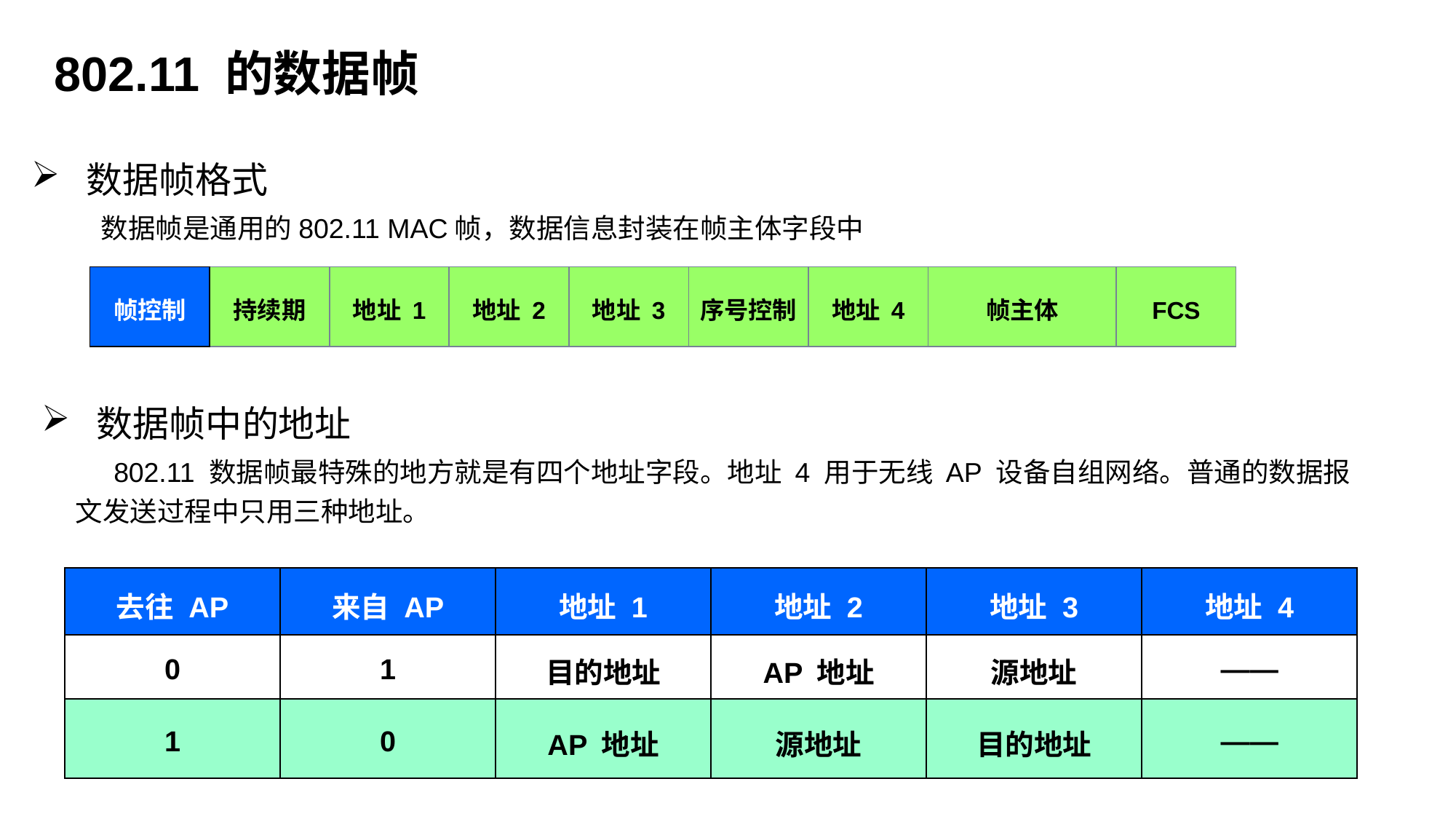

802.11 的数据帧
数据帧格式
     数据帧是通用的802.11 MAC帧，数据信息封装在帧主体字段中
帧控制
持续期
地址 1
地址 2
地址 3
序号控制
地址 4
帧主体
FCS

数据帧中的地址
     802.11 数据帧最特殊的地方就是有四个地址字段。地址 4 用于无线 AP 设备自组网络。普通的数据报文发送过程中只用三种地址。
| 去往 AP | 来自 AP | 地址 1 | 地址 2 | 地址 3 | 地址 4 |
| --- | --- | --- | --- | --- | --- |
| 0 | 1 | 目的地址 | AP 地址 | 源地址 | —— |
| 1 | 0 | AP 地址 | 源地址 | 目的地址 | —— |